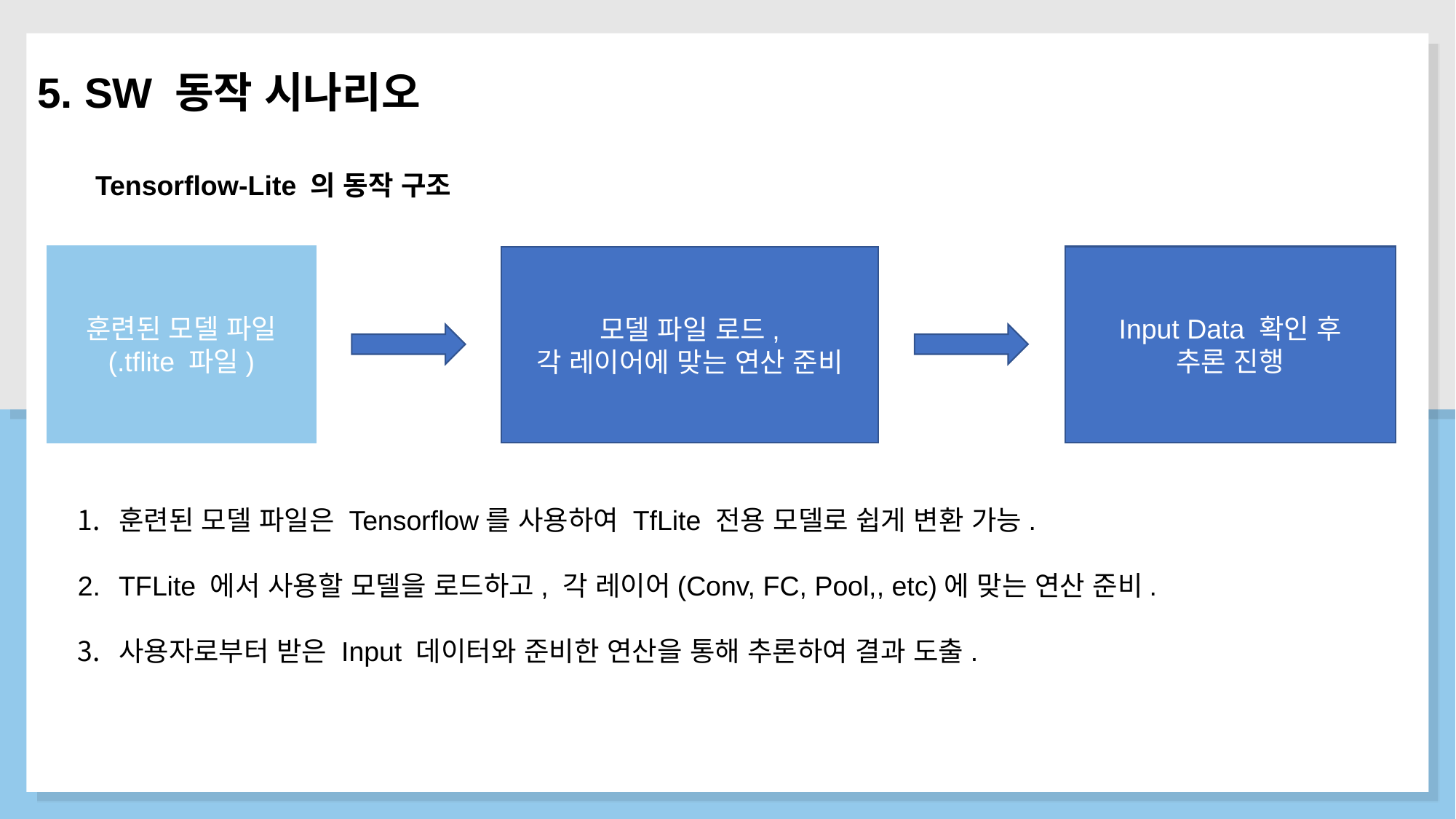

5. SW 동작 시나리오
Tensorflow-Lite 의 동작 구조

훈련된 모델 파일
(.tflite 파일)
Input Data 확인 후
추론 진행
모델 파일 로드,
각 레이어에 맞는 연산 준비

훈련된 모델 파일은 Tensorflow를 사용하여 TfLite 전용 모델로 쉽게 변환 가능.

TFLite 에서 사용할 모델을 로드하고, 각 레이어(Conv, FC, Pool,, etc)에 맞는 연산 준비.

사용자로부터 받은 Input 데이터와 준비한 연산을 통해 추론하여 결과 도출.